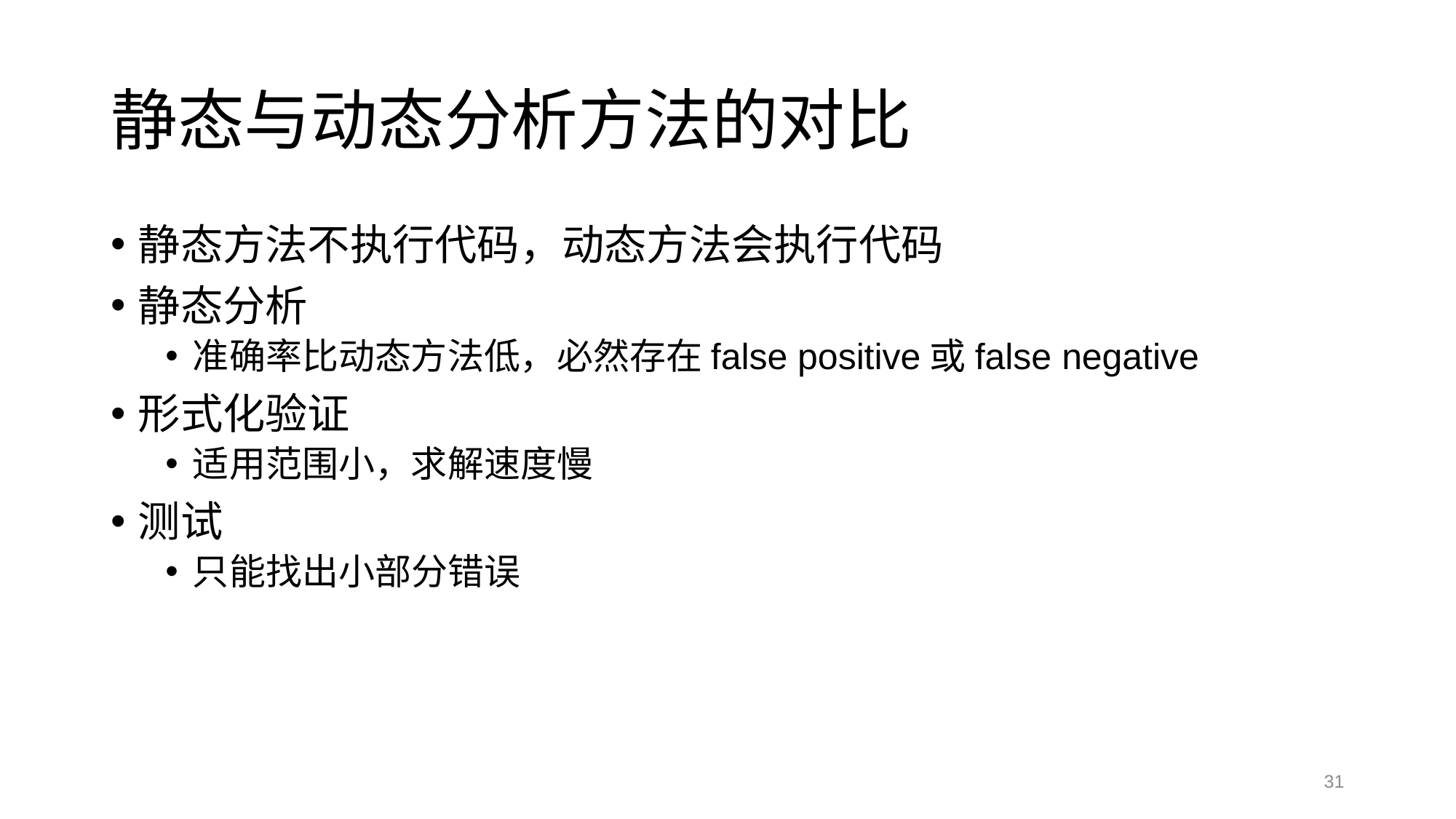

# 静态与动态分析方法的对比
静态方法不执行代码，动态方法会执行代码
静态分析
准确率比动态方法低，必然存在false positive或false negative
形式化验证
适用范围小，求解速度慢
测试
只能找出小部分错误
31